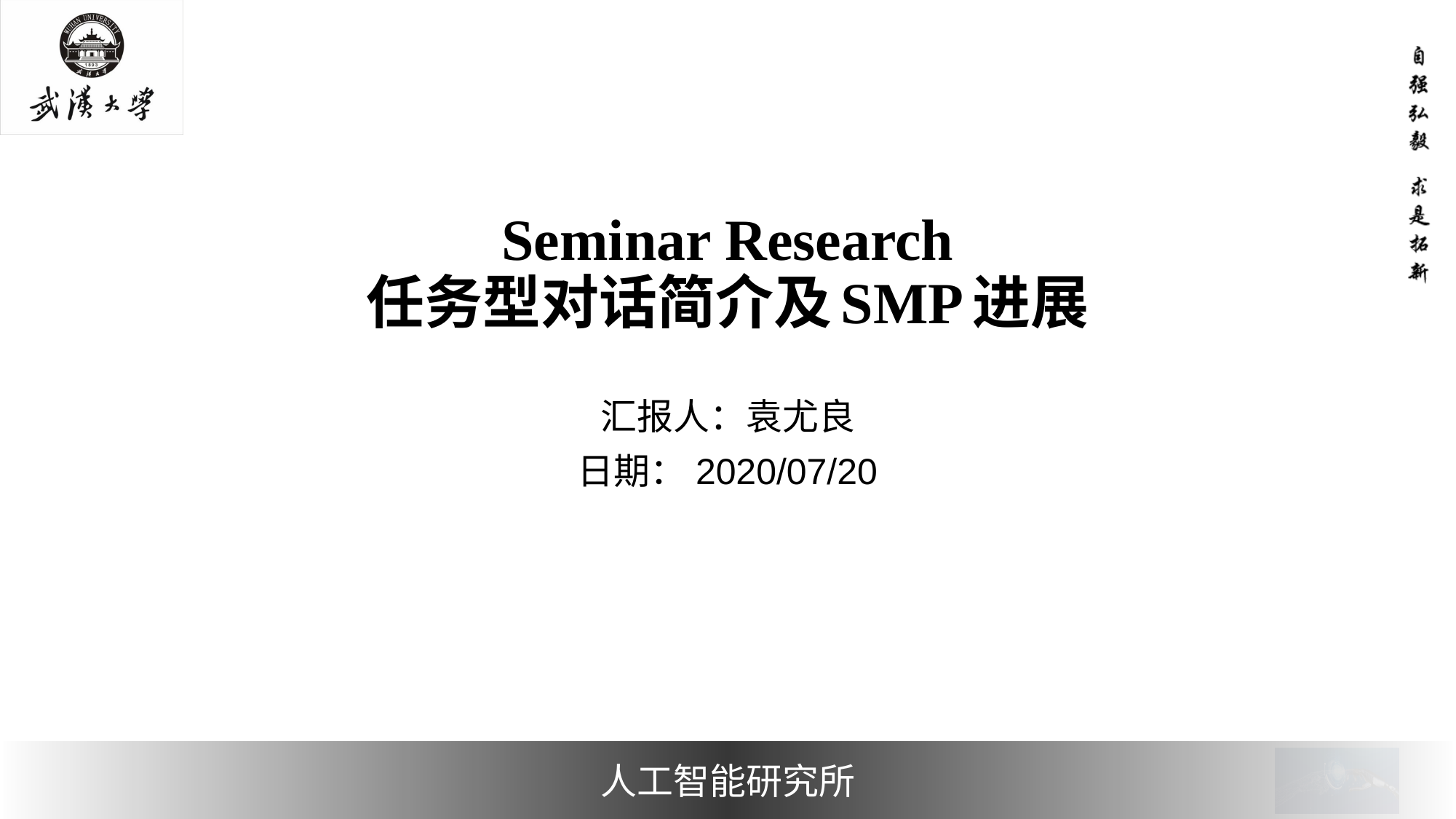

# Seminar Research 任务型对话简介及SMP进展
汇报人：袁尤良
日期：2020/07/20

1